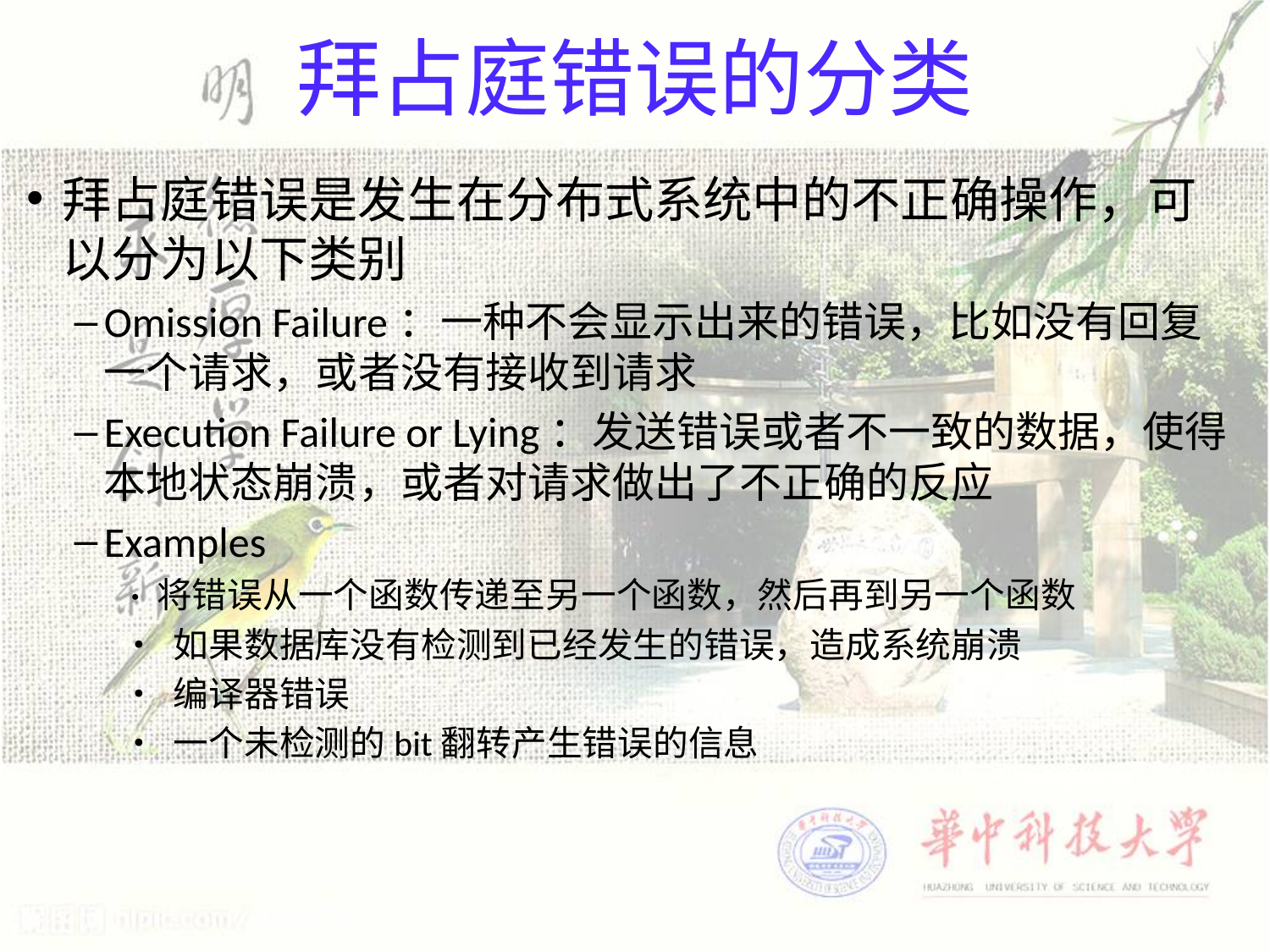

# 拜占庭错误的分类
拜占庭错误是发生在分布式系统中的不正确操作，可以分为以下类别
Omission Failure：一种不会显示出来的错误，比如没有回复一个请求，或者没有接收到请求
Execution Failure or Lying：发送错误或者不一致的数据，使得本地状态崩溃，或者对请求做出了不正确的反应
Examples
•将错误从一个函数传递至另一个函数，然后再到另一个函数
• 如果数据库没有检测到已经发生的错误，造成系统崩溃
• 编译器错误
• 一个未检测的bit翻转产生错误的信息